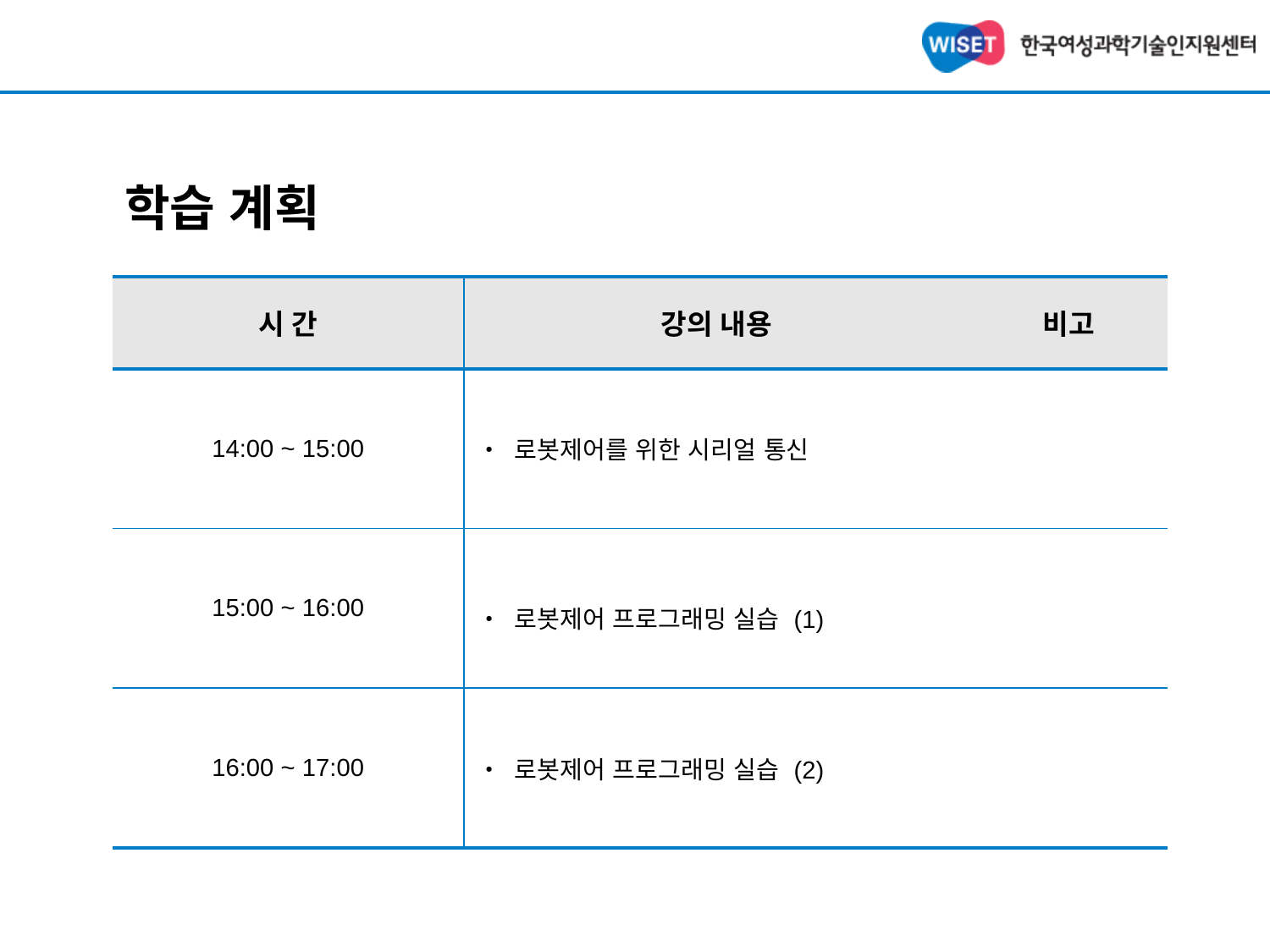

학습 계획
| 시 간 | 강의 내용 | 비고 |
| --- | --- | --- |
| 14:00 ~ 15:00 | • 로봇제어를 위한 시리얼 통신 |  |
| 15:00 ~ 16:00 | • 로봇제어 프로그래밍 실습 (1) |  |
| 16:00 ~ 17:00 | • 로봇제어 프로그래밍 실습 (2) |  |